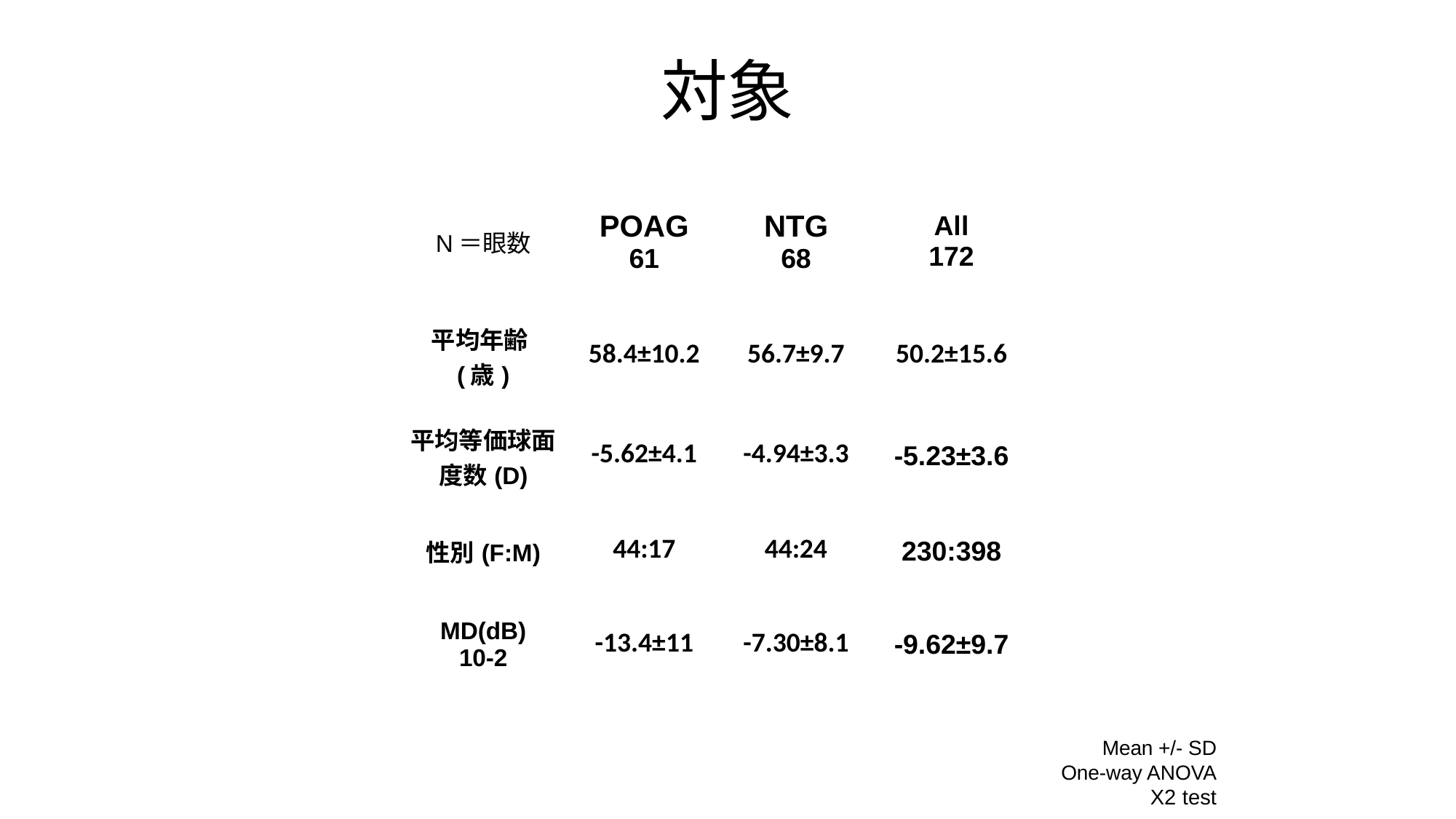

# 対象
| N＝眼数 | POAG 61 | NTG 68 | All 172 |
| --- | --- | --- | --- |
| 平均年齢(歳) | 58.4±10.2 | 56.7±9.7 | 50.2±15.6 |
| 平均等価球面度数(D) | -5.62±4.1 | -4.94±3.3 | -5.23±3.6 |
| 性別(F:M) | 44:17 | 44:24 | 230:398 |
| MD(dB) 10-2 | -13.4±11 | -7.30±8.1 | -9.62±9.7 |

Mean +/- SD
One-way ANOVA
X2 test